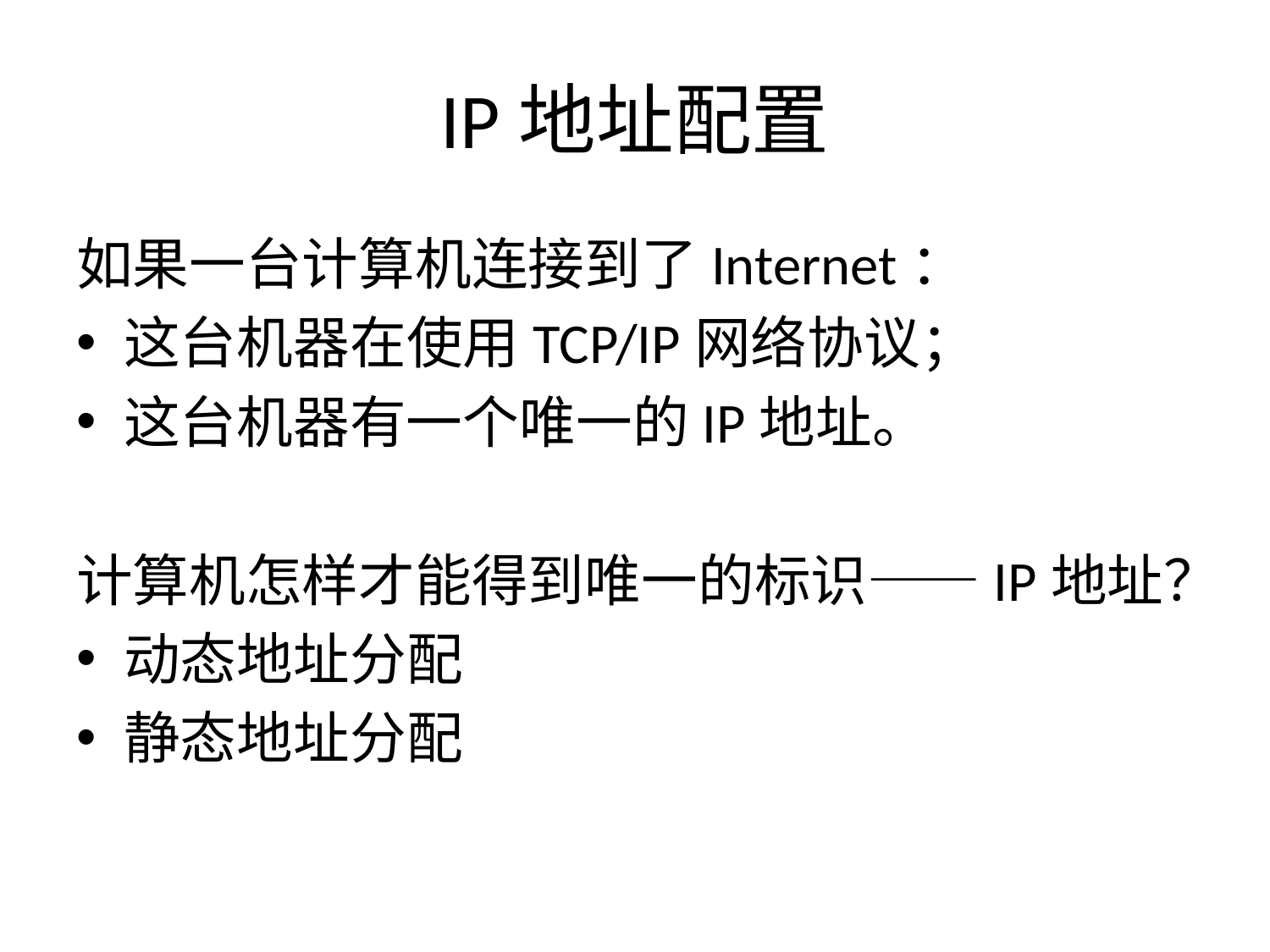

# IP地址配置
如果一台计算机连接到了Internet：
这台机器在使用TCP/IP网络协议；
这台机器有一个唯一的IP地址。

计算机怎样才能得到唯一的标识——IP地址？
动态地址分配
静态地址分配